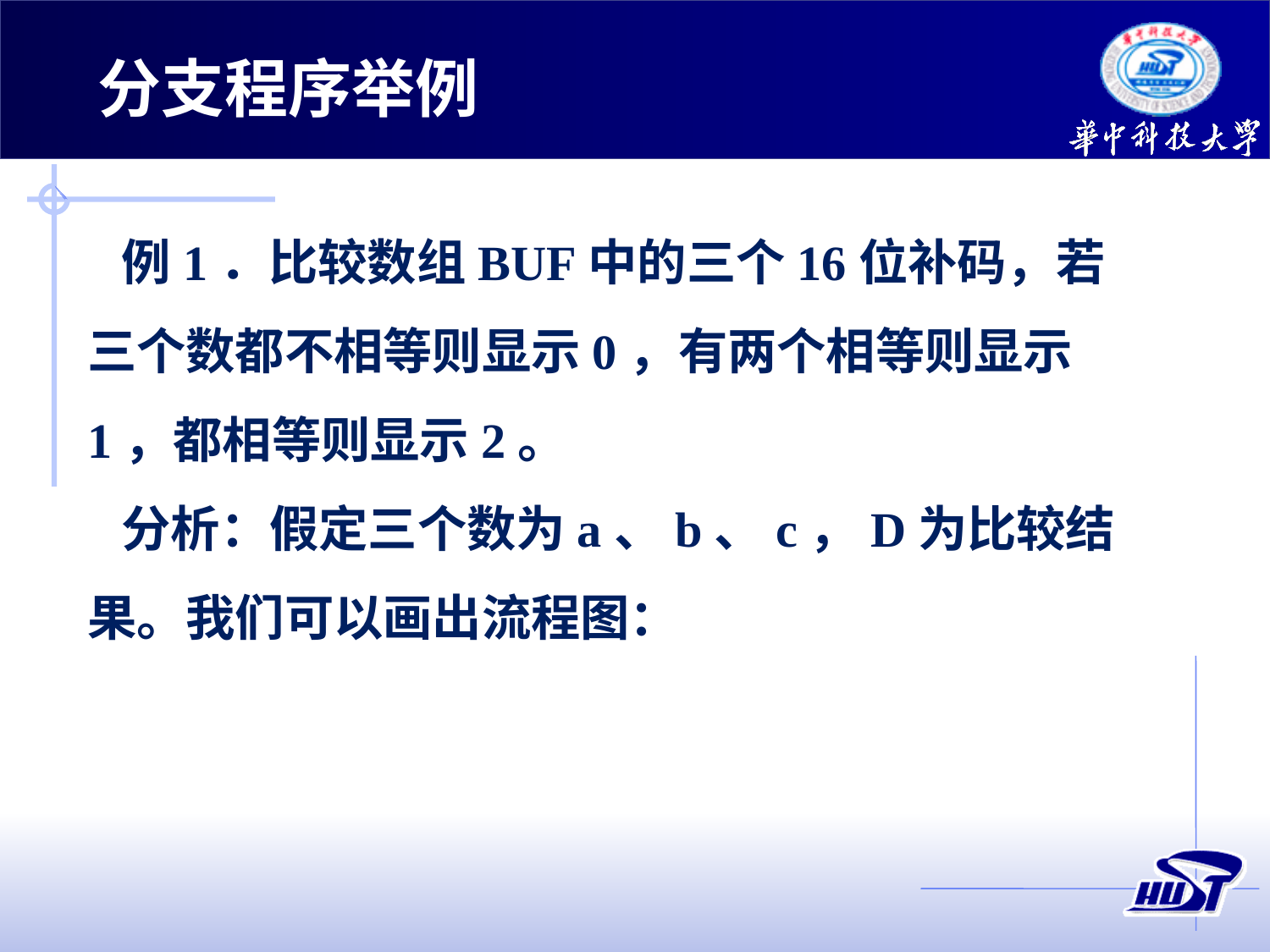

分支程序举例
  例1．比较数组BUF中的三个16位补码，若三个数都不相等则显示0，有两个相等则显示1，都相等则显示2。
  分析：假定三个数为a、b、c，D为比较结果。我们可以画出流程图：